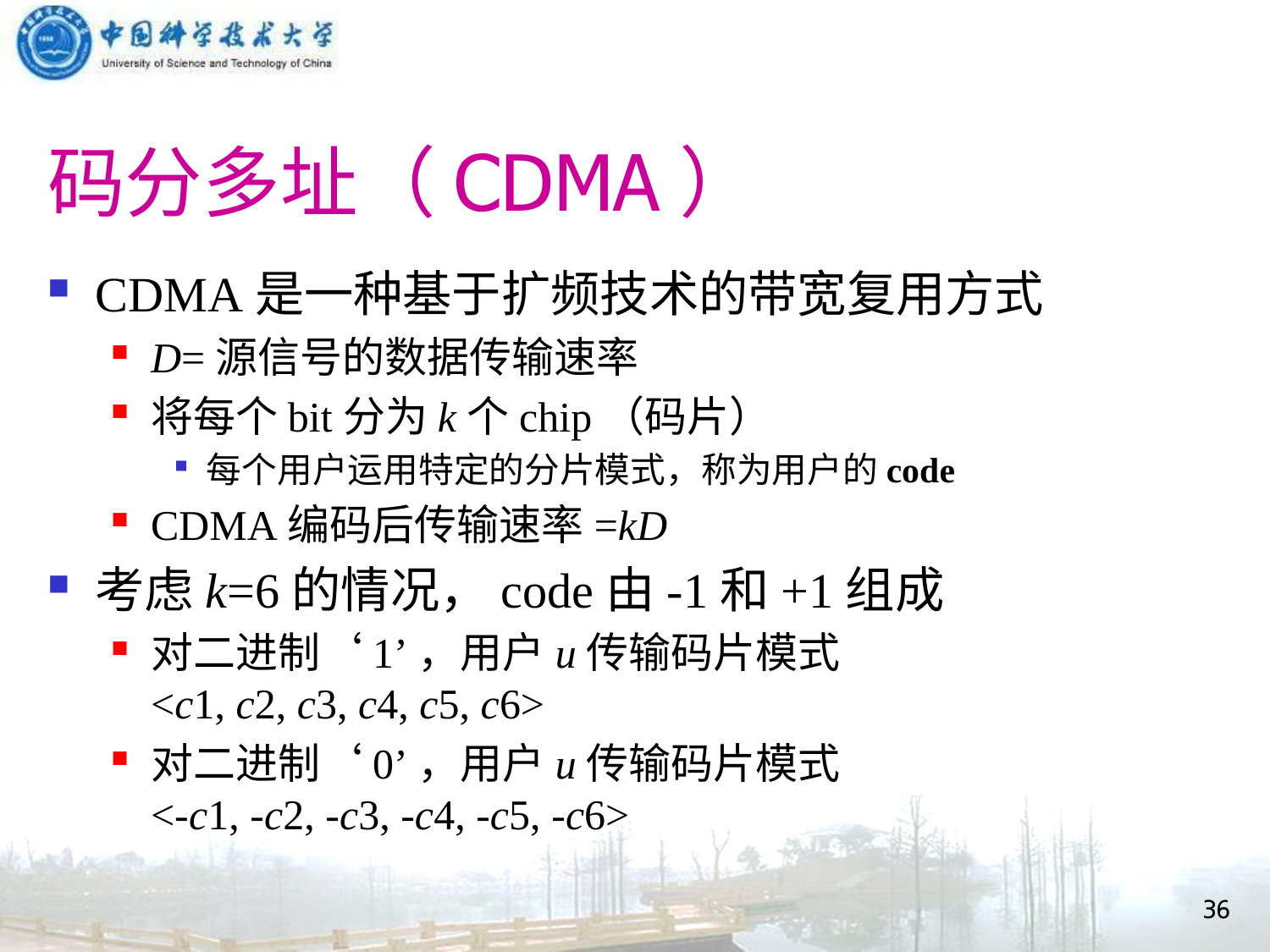

# 码分多址（CDMA）
CDMA是一种基于扩频技术的带宽复用方式
D=源信号的数据传输速率
将每个bit分为k个chip（码片）
每个用户运用特定的分片模式，称为用户的code
CDMA编码后传输速率=kD
考虑k=6的情况，code由-1和+1组成
对二进制‘1’，用户u传输码片模式
<c1, c2, c3, c4, c5, c6>
对二进制‘0’，用户u传输码片模式
<-c1, -c2, -c3, -c4, -c5, -c6>
36